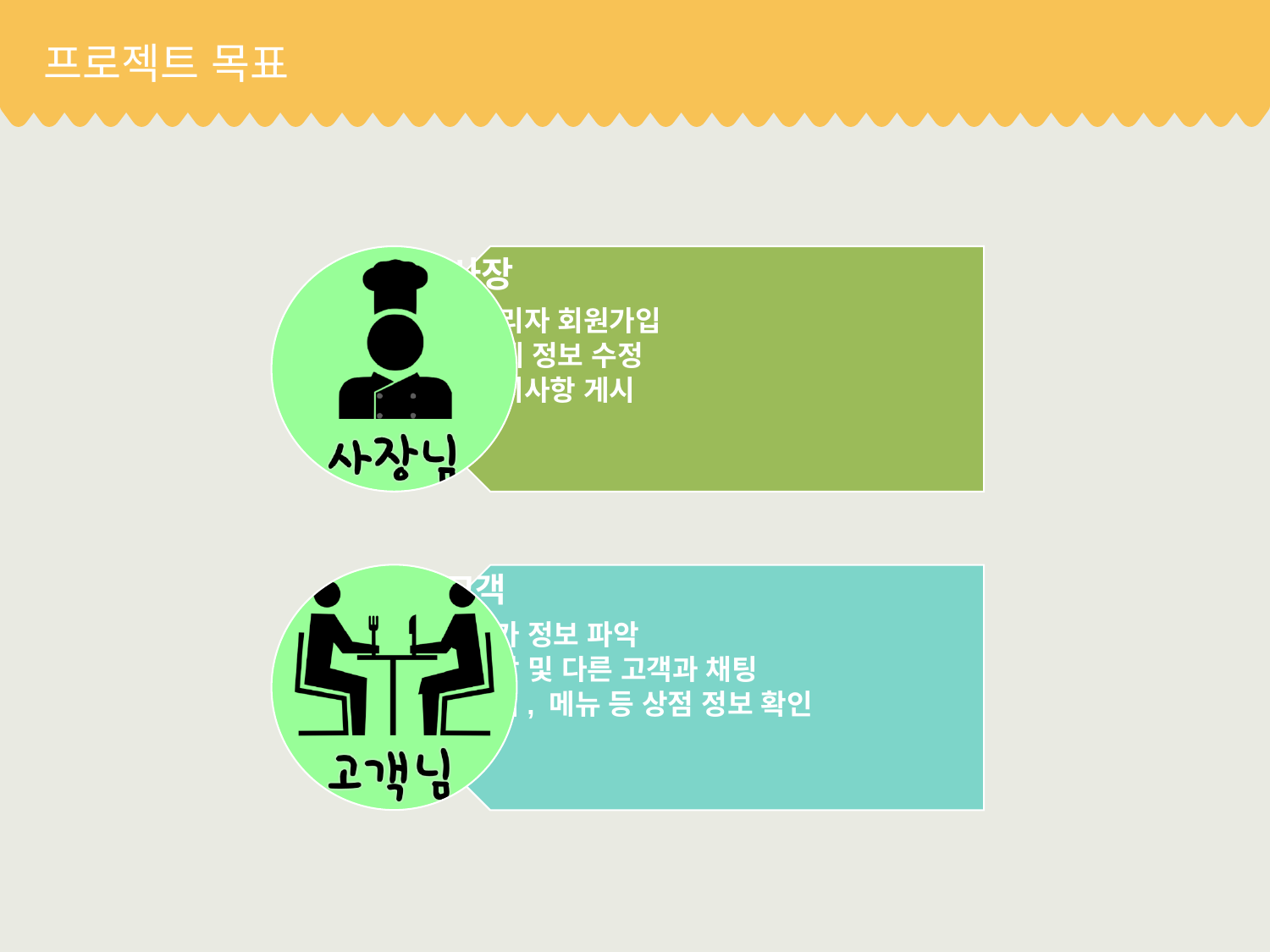

# 프로젝트 목표

사장
관리자 회원가입
가게 정보 수정
공지사항 게시
고객
상가 정보 파악
사장 및 다른 고객과 채팅
위치, 메뉴 등 상점 정보 확인